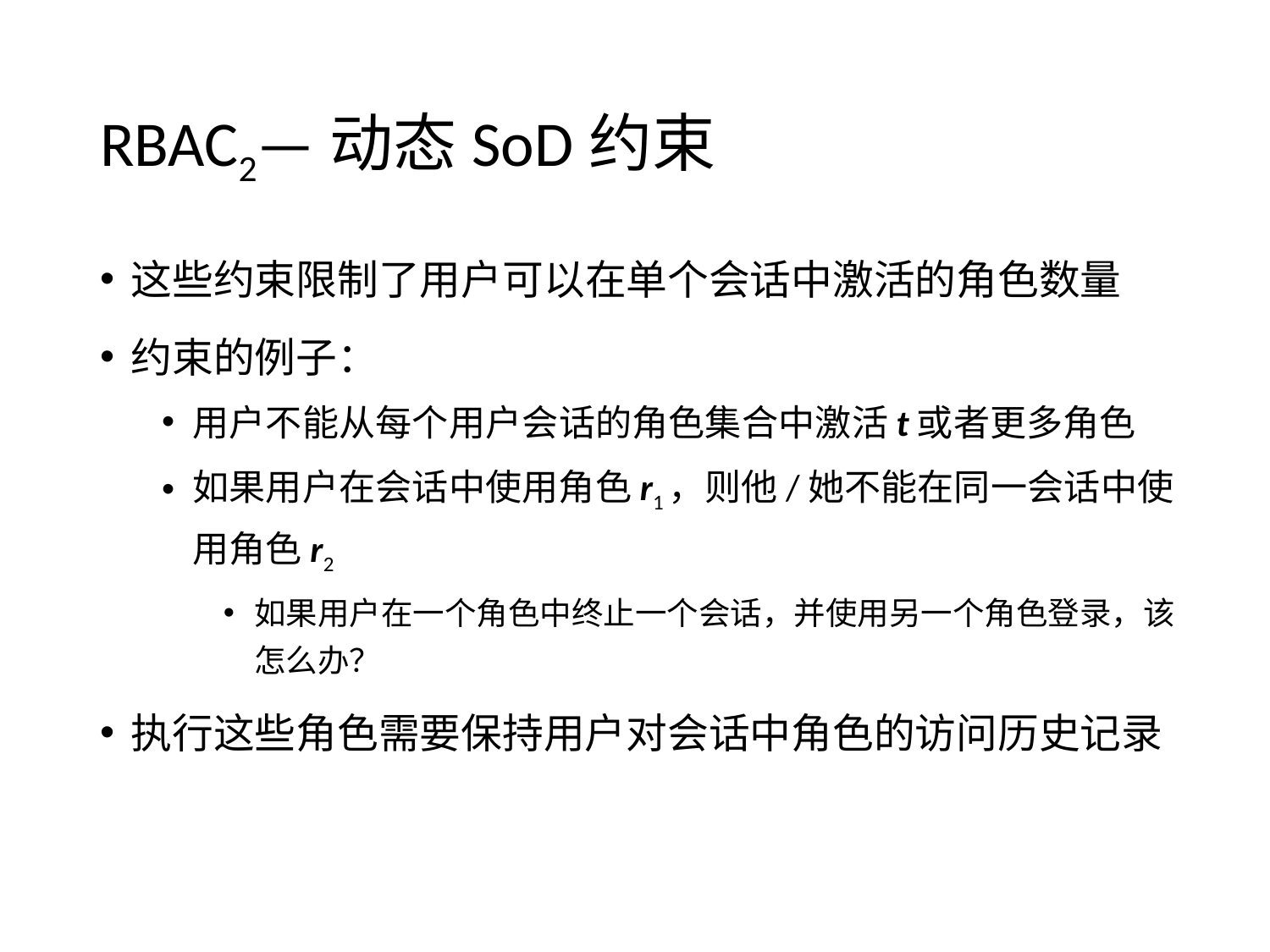

# RBAC2—动态SoD约束
这些约束限制了用户可以在单个会话中激活的角色数量
约束的例子：
用户不能从每个用户会话的角色集合中激活t或者更多角色
如果用户在会话中使用角色r1，则他/她不能在同一会话中使用角色r2
如果用户在一个角色中终止一个会话，并使用另一个角色登录，该怎么办？
执行这些角色需要保持用户对会话中角色的访问历史记录